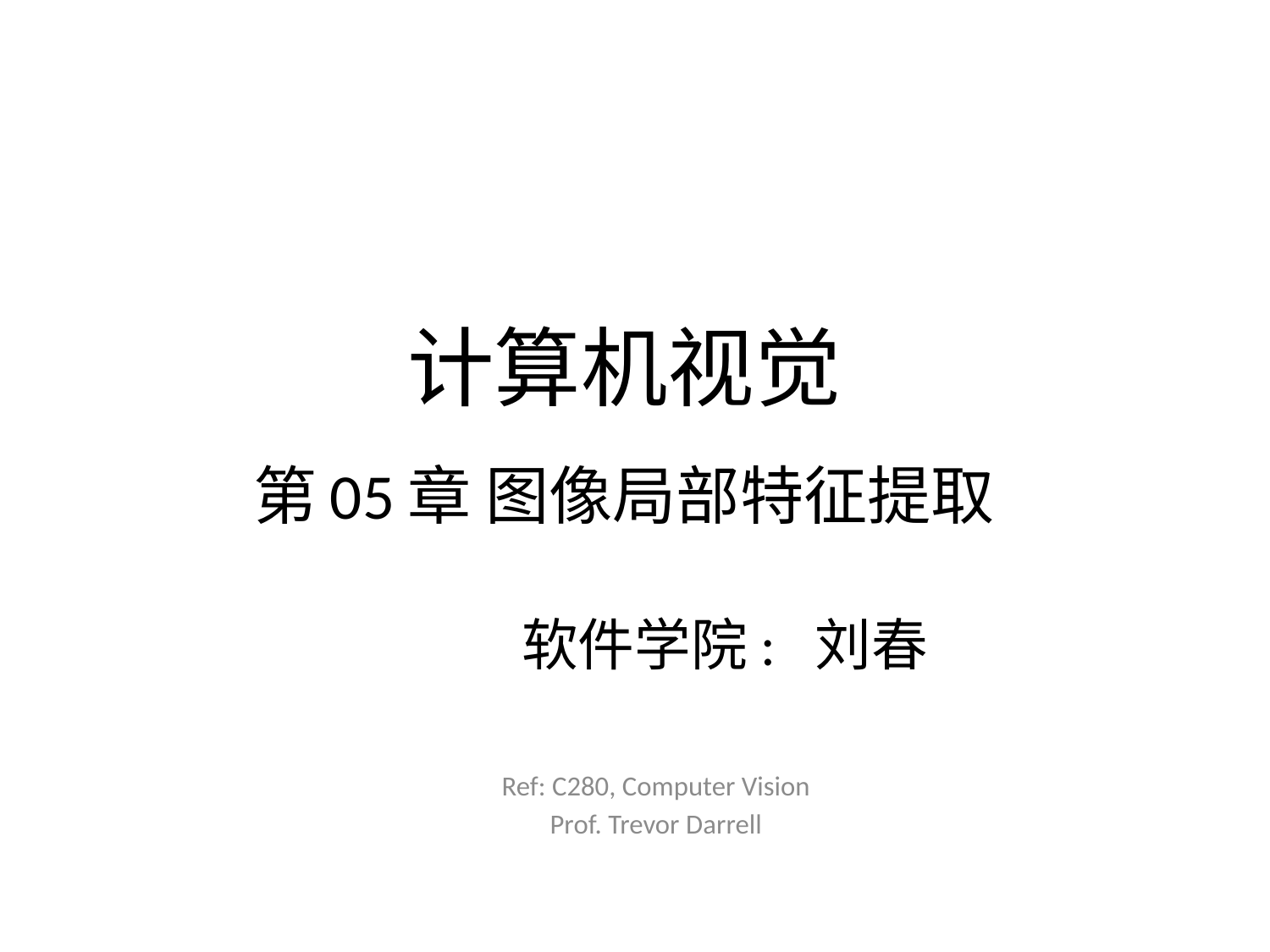

# 计算机视觉 第05章 图像局部特征提取
软件学院:  刘春

Ref: C280, Computer Vision
Prof. Trevor Darrell